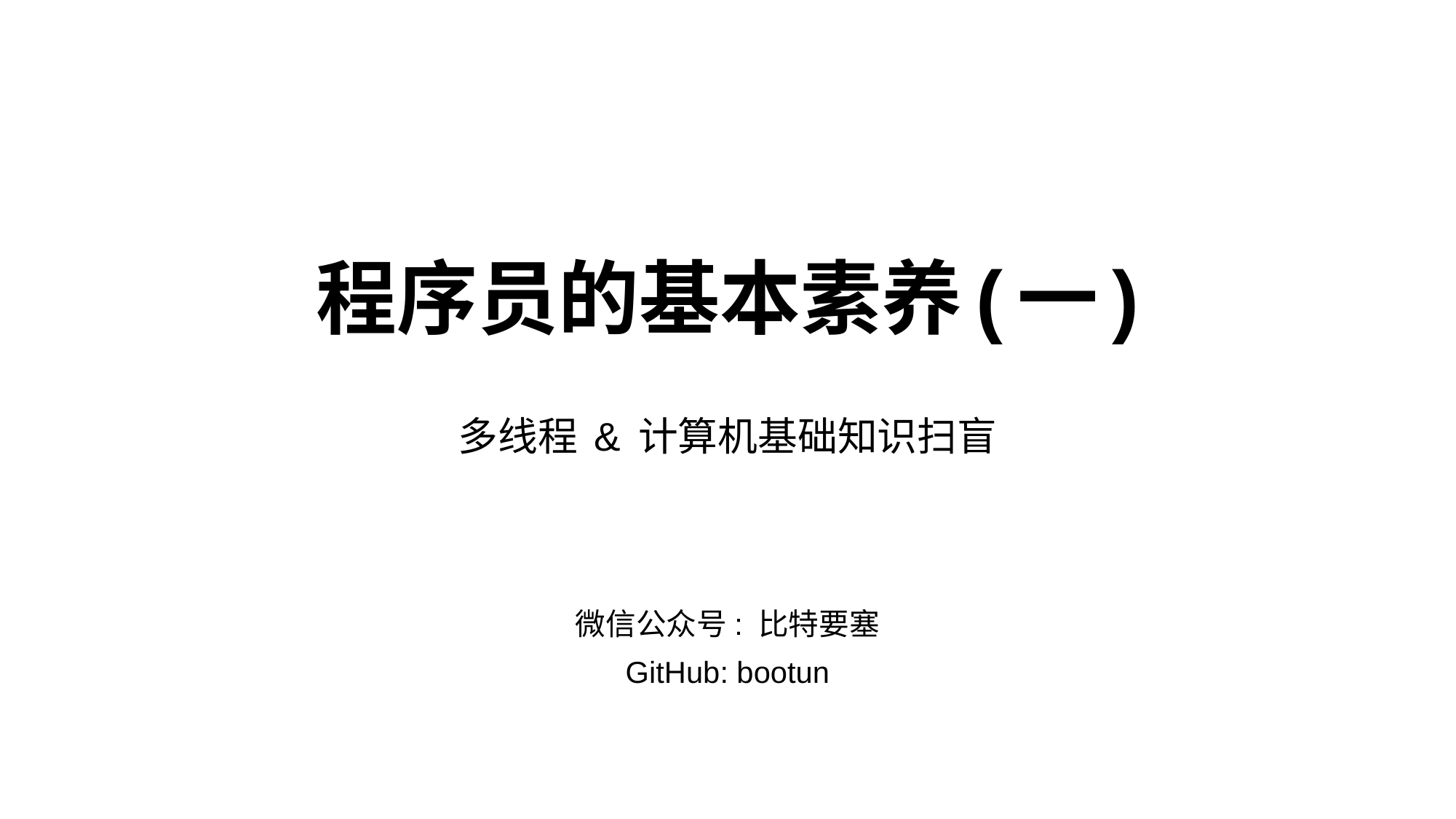

# 程序员的基本素养(一) 多线程 & 计算机基础知识扫盲
微信公众号: 比特要塞
GitHub: bootun